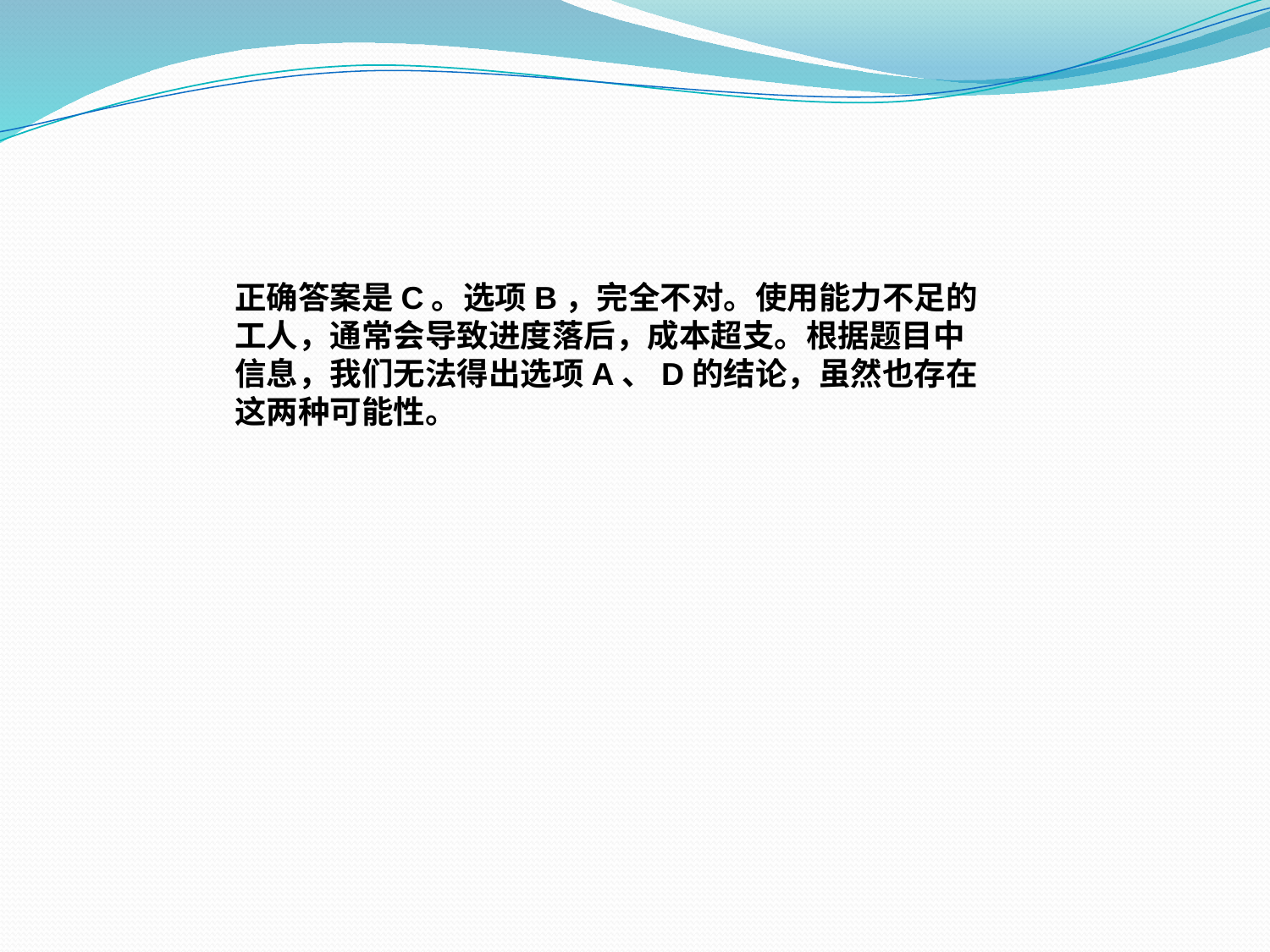

正确答案是C。选项B，完全不对。使用能力不足的工人，通常会导致进度落后，成本超支。根据题目中信息，我们无法得出选项A、D的结论，虽然也存在这两种可能性。